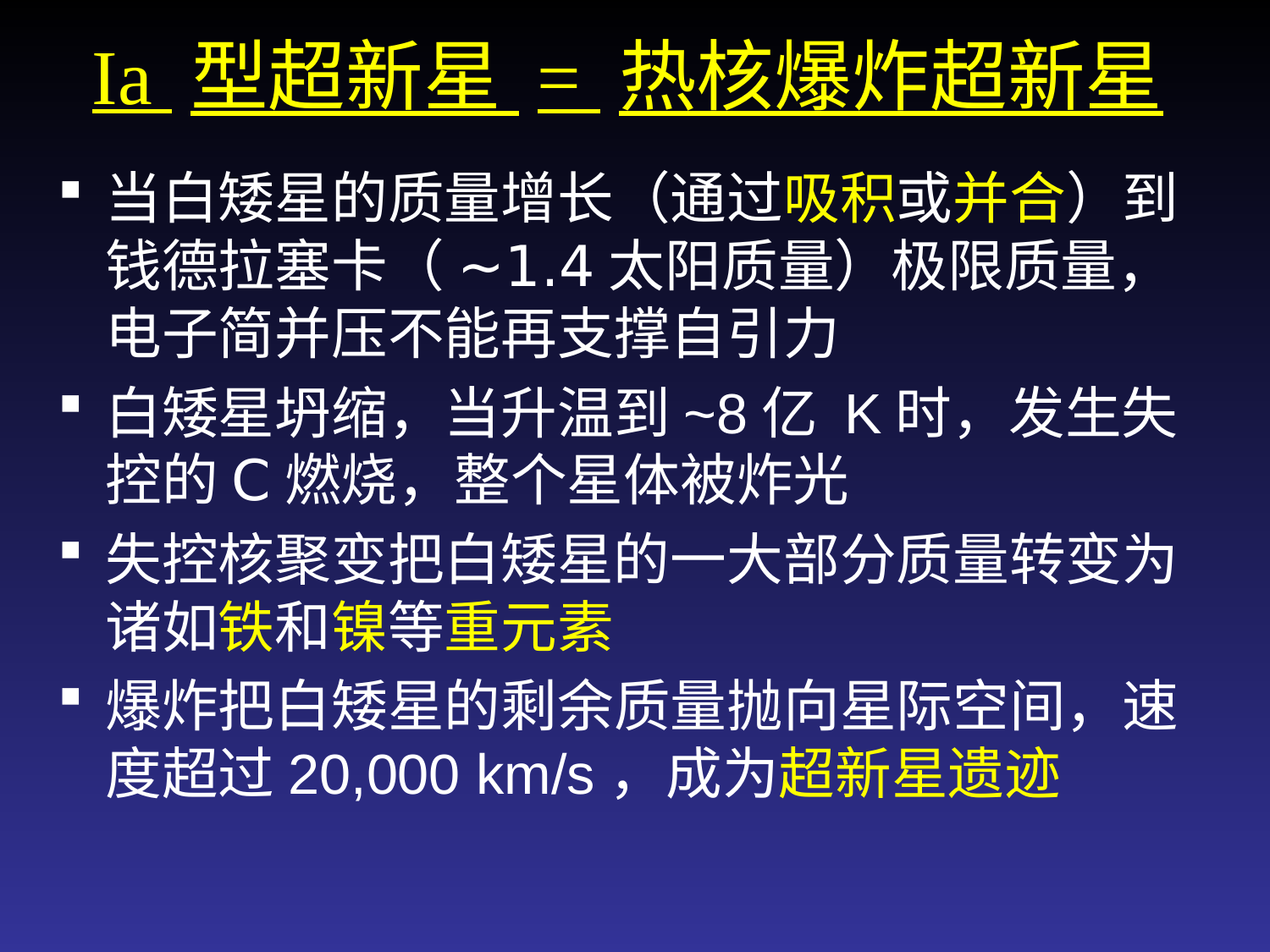

Ia 型超新星 = 热核爆炸超新星
当白矮星的质量增长（通过吸积或并合）到钱德拉塞卡（~1.4太阳质量）极限质量，电子简并压不能再支撑自引力
白矮星坍缩，当升温到~8亿 K时，发生失控的C燃烧，整个星体被炸光
失控核聚变把白矮星的一大部分质量转变为诸如铁和镍等重元素
爆炸把白矮星的剩余质量抛向星际空间，速度超过20,000 km/s，成为超新星遗迹